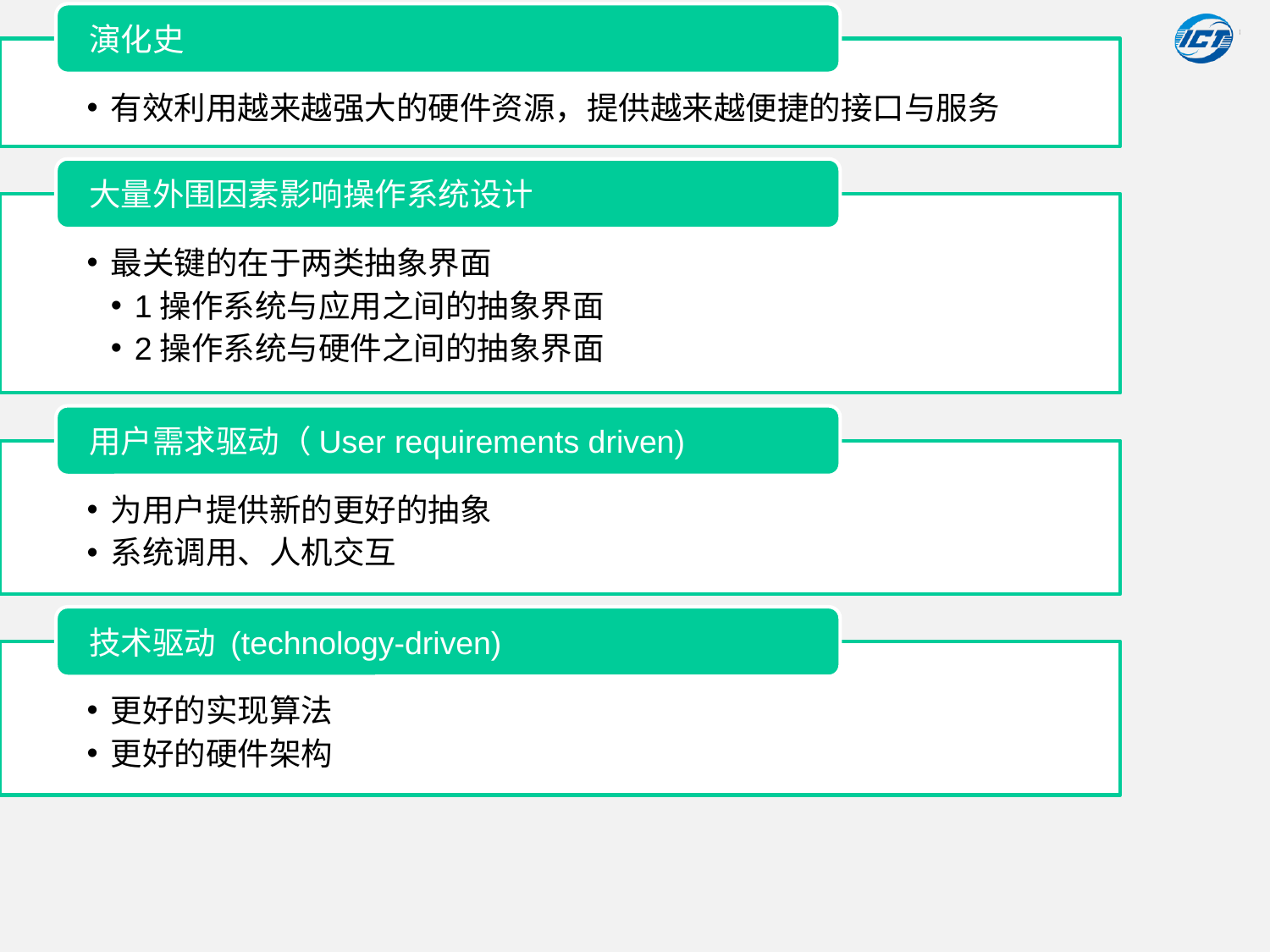

# 操作系统演化（Evolution）
有效利用越来越强大的硬件资源，提供越来越便捷的接口与服务
演化史
最关键的在于两类抽象界面
1操作系统与应用之间的抽象界面
2操作系统与硬件之间的抽象界面
大量外围因素影响操作系统设计
为用户提供新的更好的抽象
系统调用、人机交互
用户需求驱动（User requirements driven)
更好的实现算法
更好的硬件架构
技术驱动 (technology-driven)